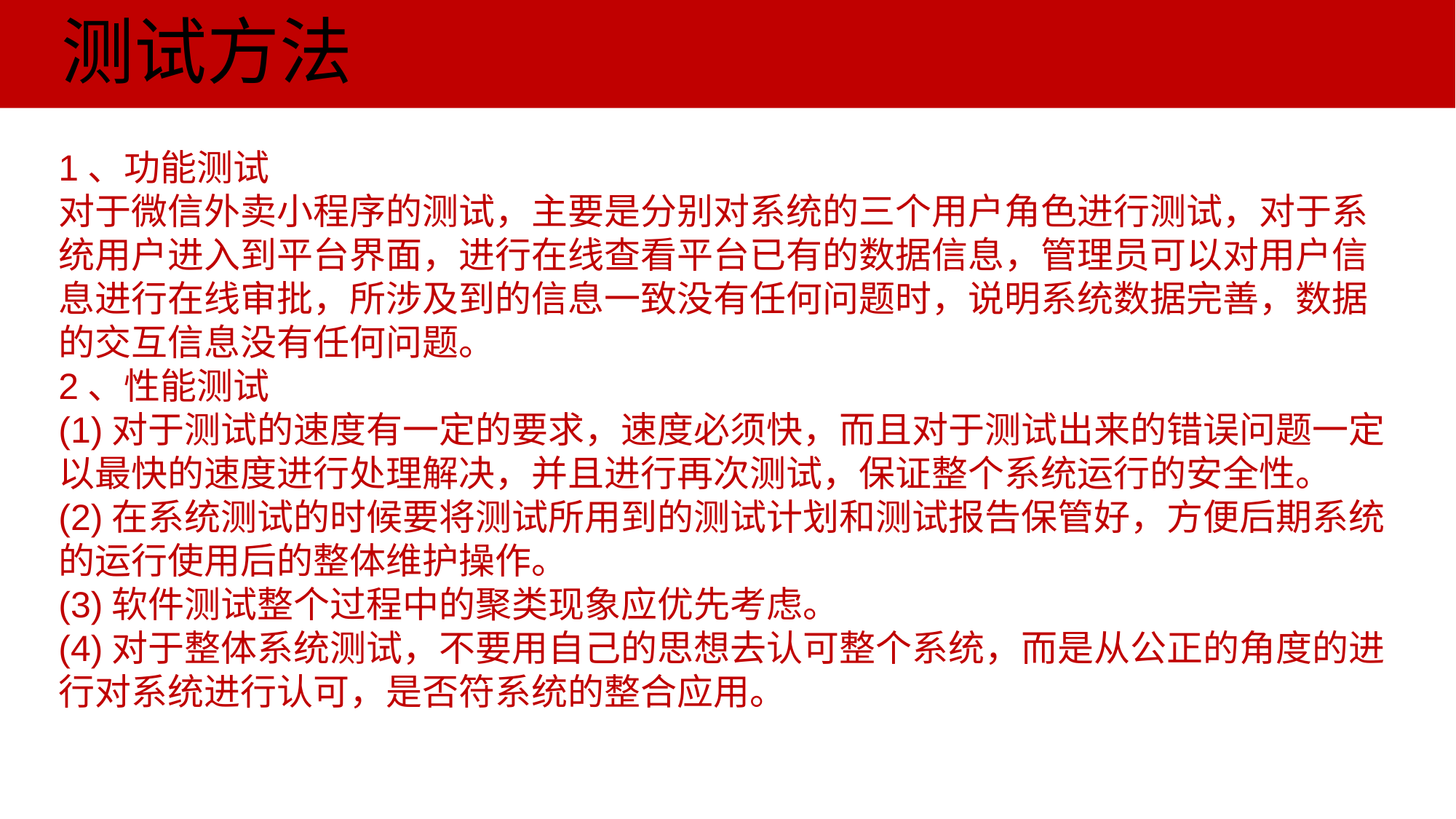

测试方法
1、功能测试
对于微信外卖小程序的测试，主要是分别对系统的三个用户角色进行测试，对于系统用户进入到平台界面，进行在线查看平台已有的数据信息，管理员可以对用户信息进行在线审批，所涉及到的信息一致没有任何问题时，说明系统数据完善，数据的交互信息没有任何问题。
2、性能测试
(1)对于测试的速度有一定的要求，速度必须快，而且对于测试出来的错误问题一定以最快的速度进行处理解决，并且进行再次测试，保证整个系统运行的安全性。
(2)在系统测试的时候要将测试所用到的测试计划和测试报告保管好，方便后期系统的运行使用后的整体维护操作。
(3)软件测试整个过程中的聚类现象应优先考虑。
(4)对于整体系统测试，不要用自己的思想去认可整个系统，而是从公正的角度的进行对系统进行认可，是否符系统的整合应用。